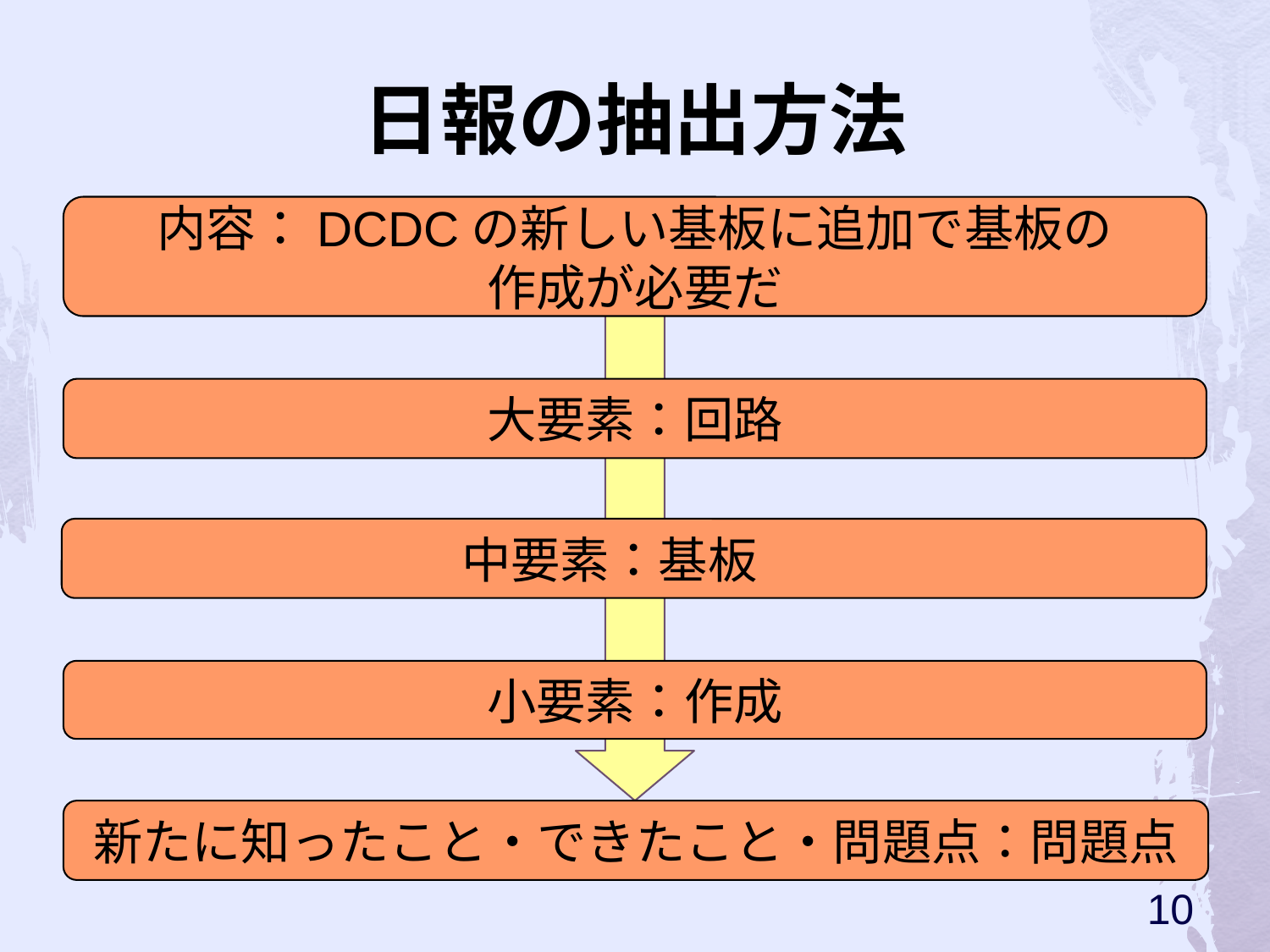

# 日報の抽出方法
内容：DCDCの新しい基板に追加で基板の
作成が必要だ

大要素：回路
中要素：基板
小要素：作成
新たに知ったこと・できたこと・問題点：問題点
10